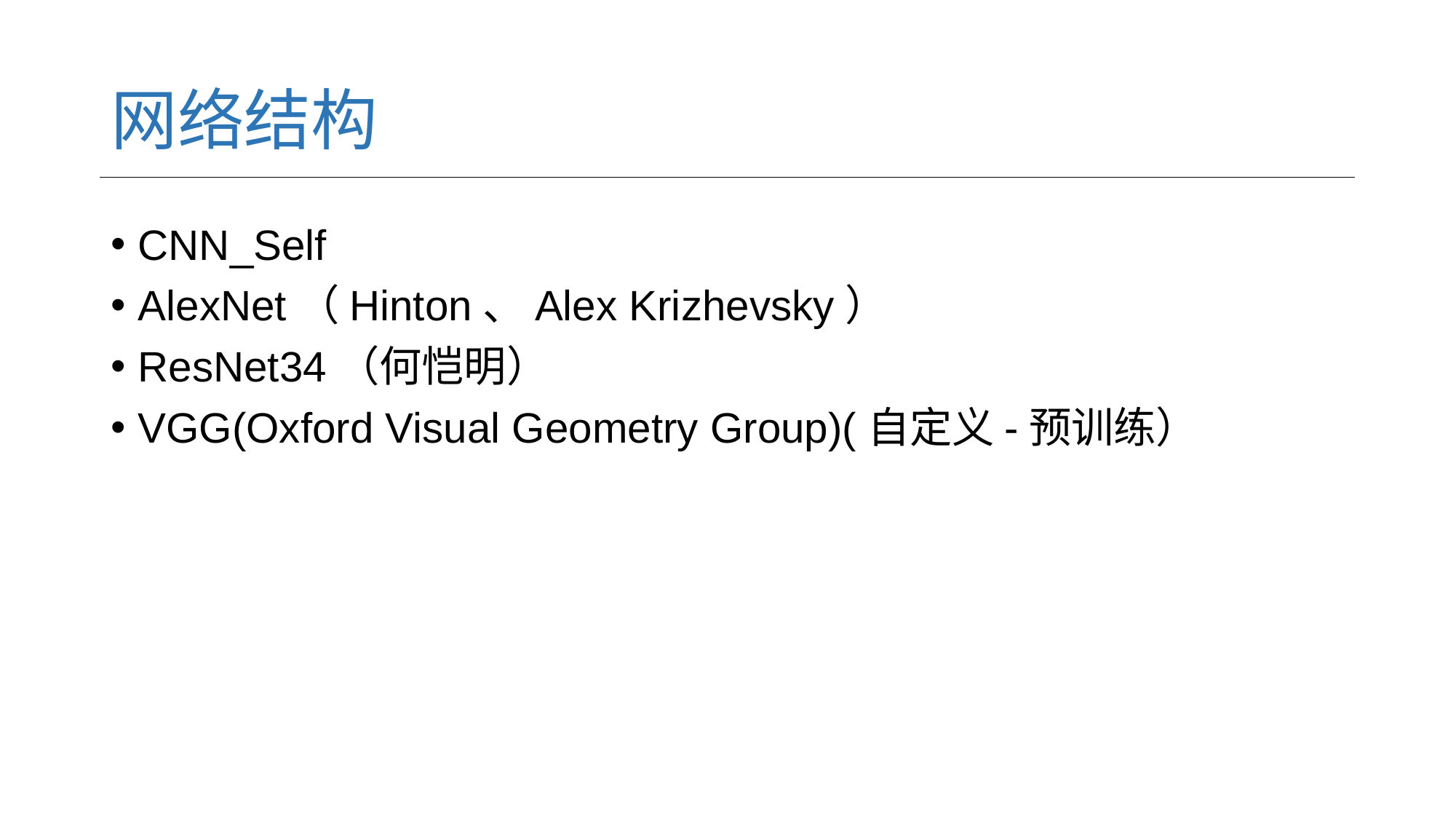

# 网络结构
CNN_Self
AlexNet（Hinton、Alex Krizhevsky）
ResNet34（何恺明）
VGG(Oxford Visual Geometry Group)(自定义-预训练）